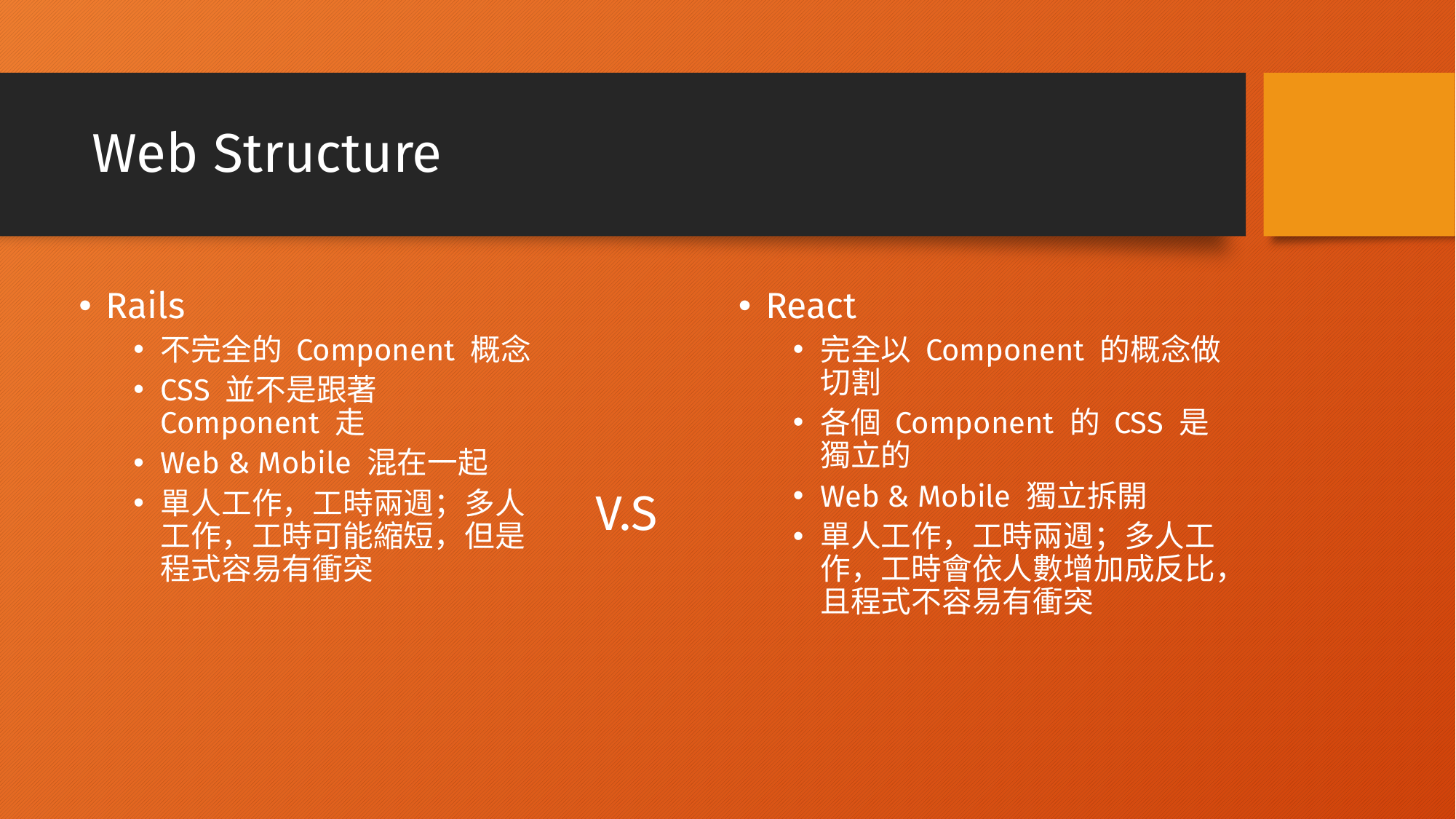

# Web Structure
Rails
不完全的 Component 概念
CSS 並不是跟著 Component 走
Web & Mobile 混在一起
單人工作，工時兩週；多人工作，工時可能縮短，但是程式容易有衝突
React
完全以 Component 的概念做切割
各個 Component 的 CSS 是獨立的
Web & Mobile 獨立拆開
單人工作，工時兩週；多人工作，工時會依人數增加成反比，且程式不容易有衝突
V.S